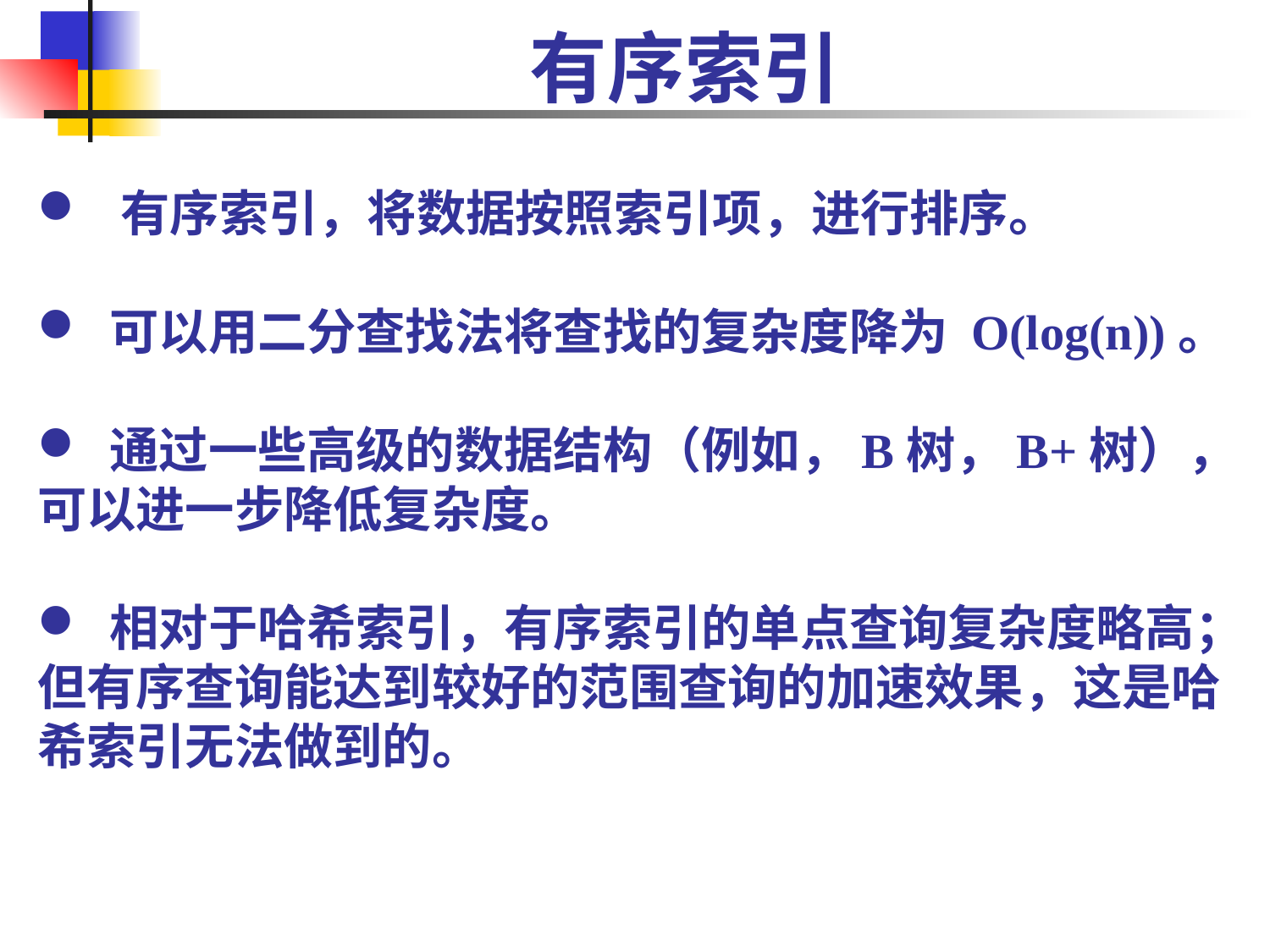

# 有序索引
  有序索引，将数据按照索引项，进行排序。

 可以用二分查找法将查找的复杂度降为 O(log(n))。

 通过一些高级的数据结构（例如，B树，B+树），可以进一步降低复杂度。

 相对于哈希索引，有序索引的单点查询复杂度略高；但有序查询能达到较好的范围查询的加速效果，这是哈希索引无法做到的。